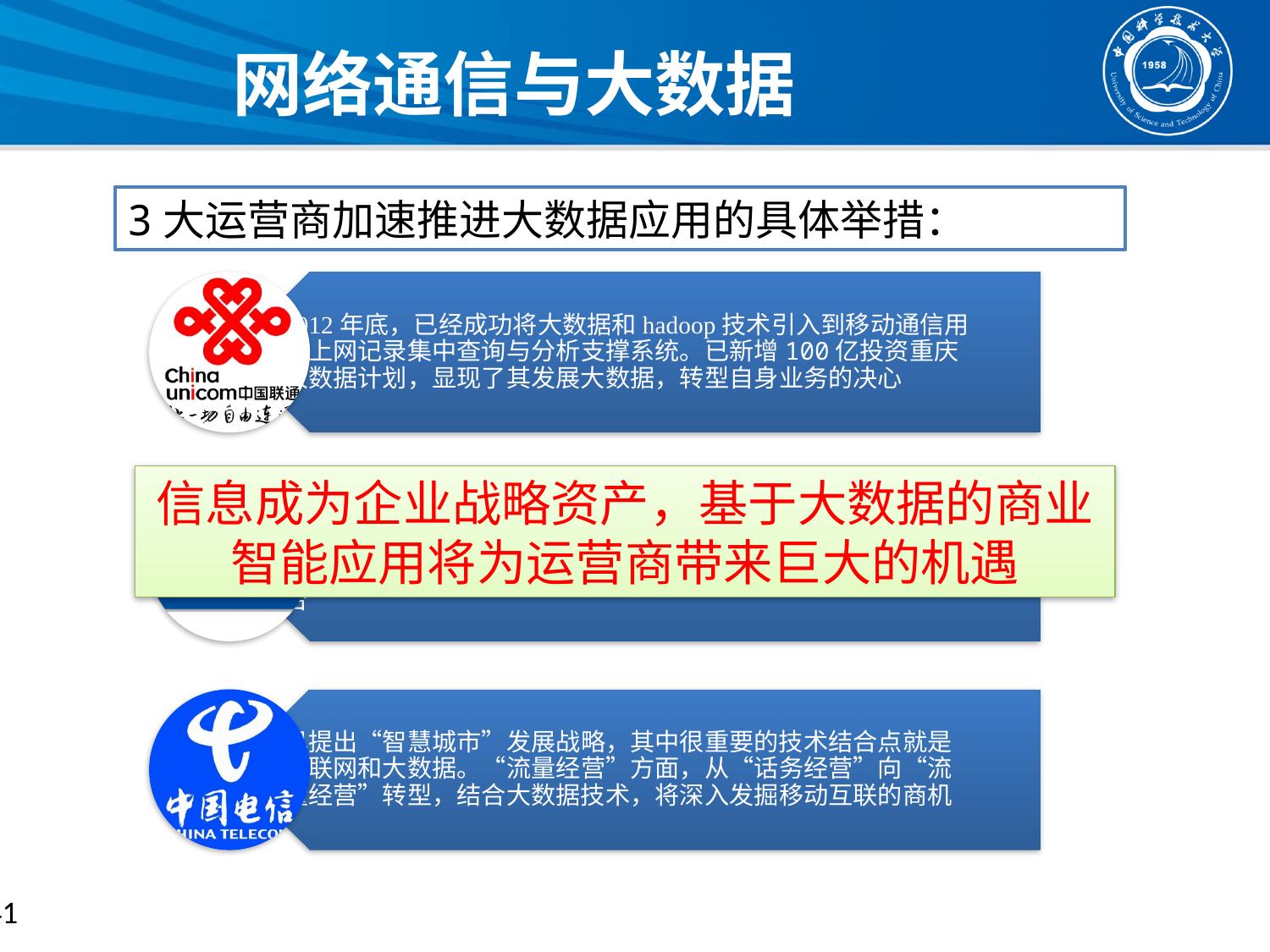

# 网络通信与大数据
3大运营商加速推进大数据应用的具体举措：
2012年底，已经成功将大数据和hadoop技术引入到移动通信用户上网记录集中查询与分析支撑系统。已新增100亿投资重庆大数据计划，显现了其发展大数据，转型自身业务的决心
在大云1.5平台上部署分析型PaaS产品，利用BC-Hadoop构建大数据处理平台同时建设了并行数据挖掘系统（BC-PDM&ETL）以及商务智能平台（BI-PAAS）等大数据应用平台
已提出“智慧城市”发展战略，其中很重要的技术结合点就是物联网和大数据。“流量经营”方面，从“话务经营”向“流量经营”转型，结合大数据技术，将深入发掘移动互联的商机
信息成为企业战略资产，基于大数据的商业智能应用将为运营商带来巨大的机遇